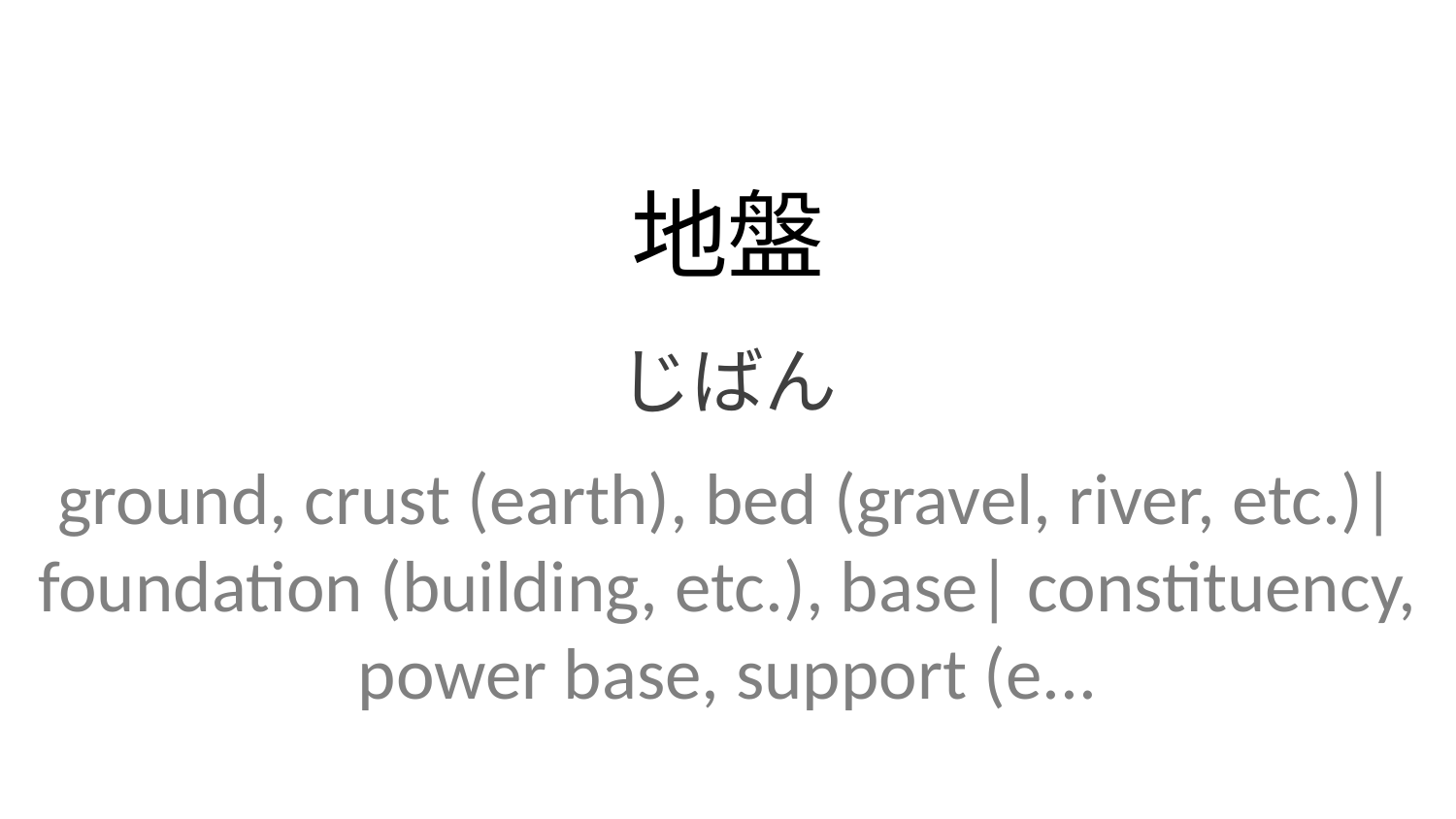

地盤

じばん
ground, crust (earth), bed (gravel, river, etc.)| foundation (building, etc.), base| constituency, power base, support (e...